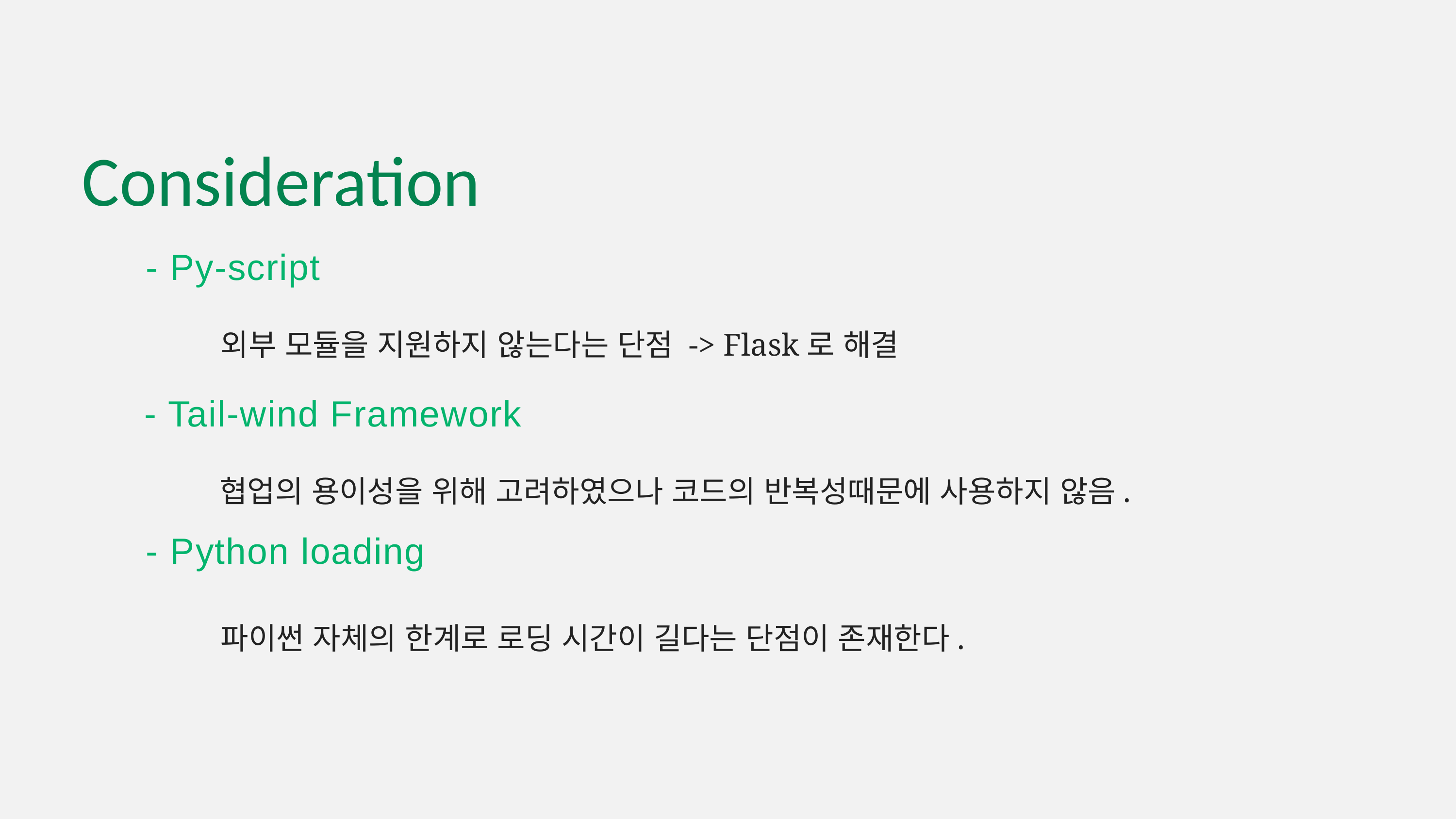

Consideration

- Py-script
외부 모듈을 지원하지 않는다는 단점 -> Flask로 해결
- Tail-wind Framework
협업의 용이성을 위해 고려하였으나 코드의 반복성때문에 사용하지 않음.
- Python loading
파이썬 자체의 한계로 로딩 시간이 길다는 단점이 존재한다.